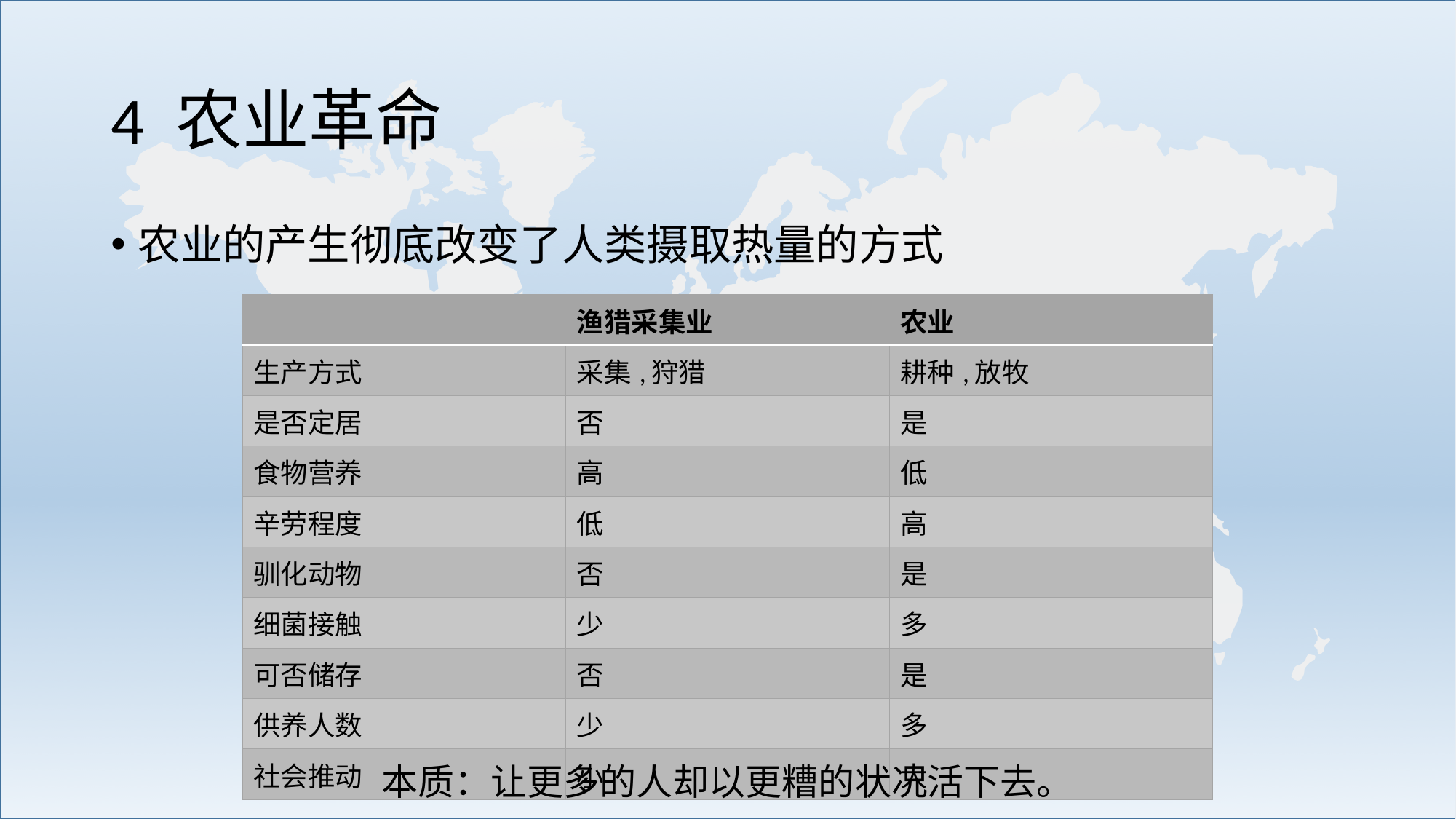

# 4 农业革命
农业的产生彻底改变了人类摄取热量的方式

|  | 渔猎采集业 | 农业 |
| --- | --- | --- |
| 生产方式 | 采集,狩猎 | 耕种,放牧 |
| 是否定居 | 否 | 是 |
| 食物营养 | 高 | 低 |
| 辛劳程度 | 低 | 高 |
| 驯化动物 | 否 | 是 |
| 细菌接触 | 少 | 多 |
| 可否储存 | 否 | 是 |
| 供养人数 | 少 | 多 |
| 社会推动 | 小 | 大 |
本质：让更多的人却以更糟的状况活下去。